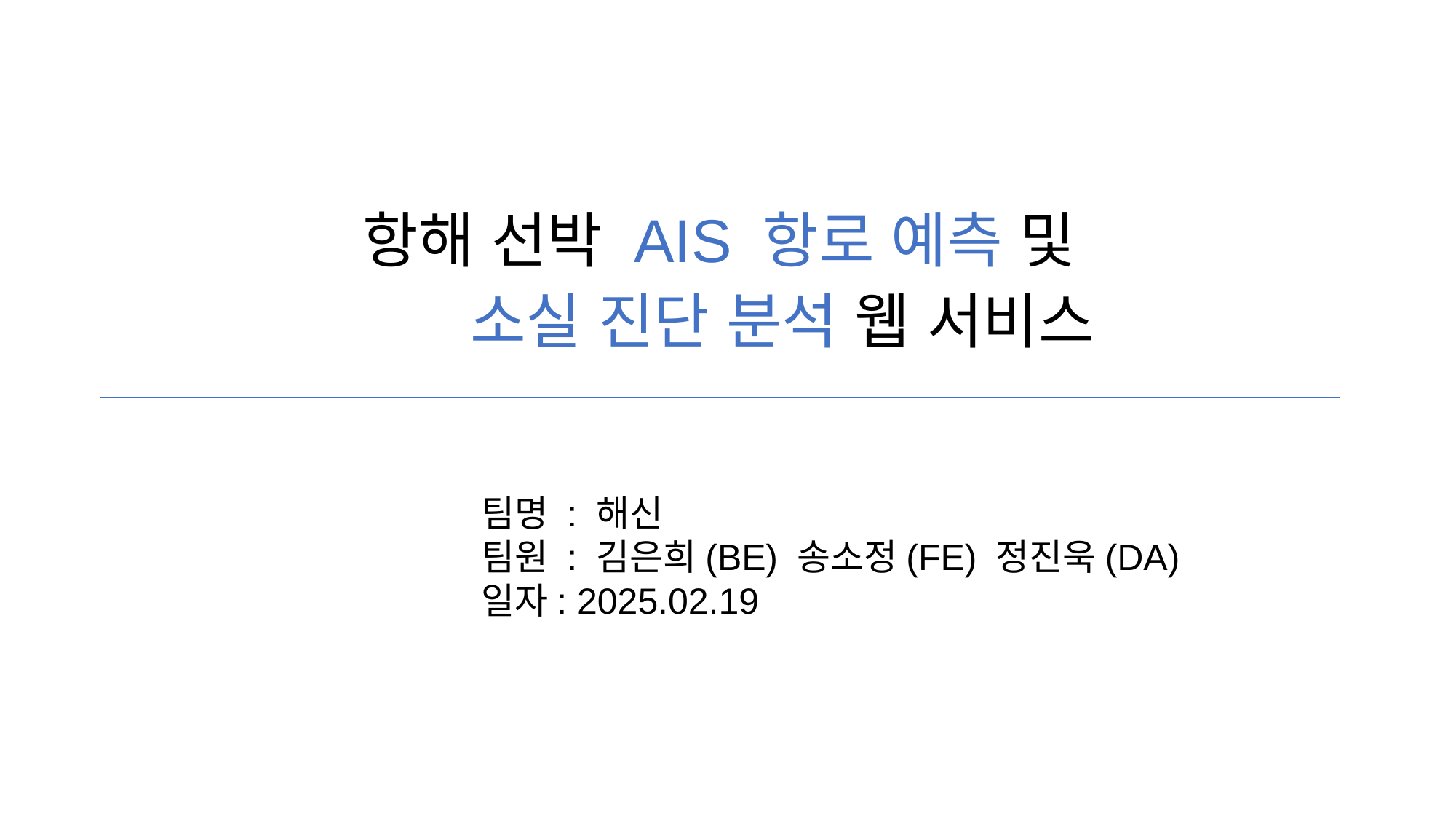

항해 선박 AIS 항로 예측 및
	소실 진단 분석 웹 서비스
팀명 : 해신
팀원 : 김은희(BE) 송소정(FE) 정진욱(DA)
일자: 2025.02.19